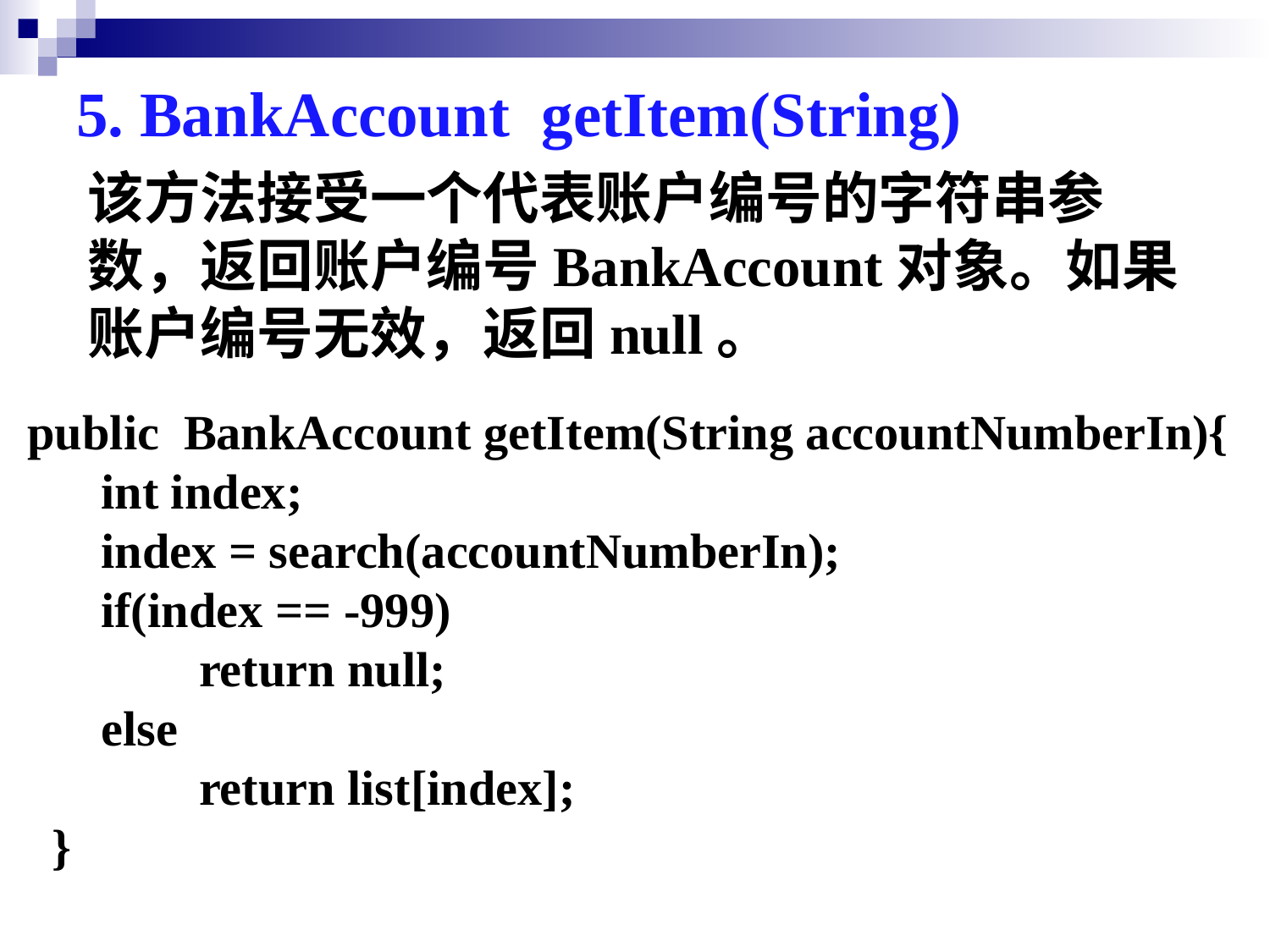

# 5. BankAccount  getItem(String)
该方法接受一个代表账户编号的字符串参数，返回账户编号BankAccount对象。如果账户编号无效，返回null。
public  BankAccount getItem(String accountNumberIn){
      int index;
      index = search(accountNumberIn);
      if(index == -999)
              return null;
      else
              return list[index];
  }